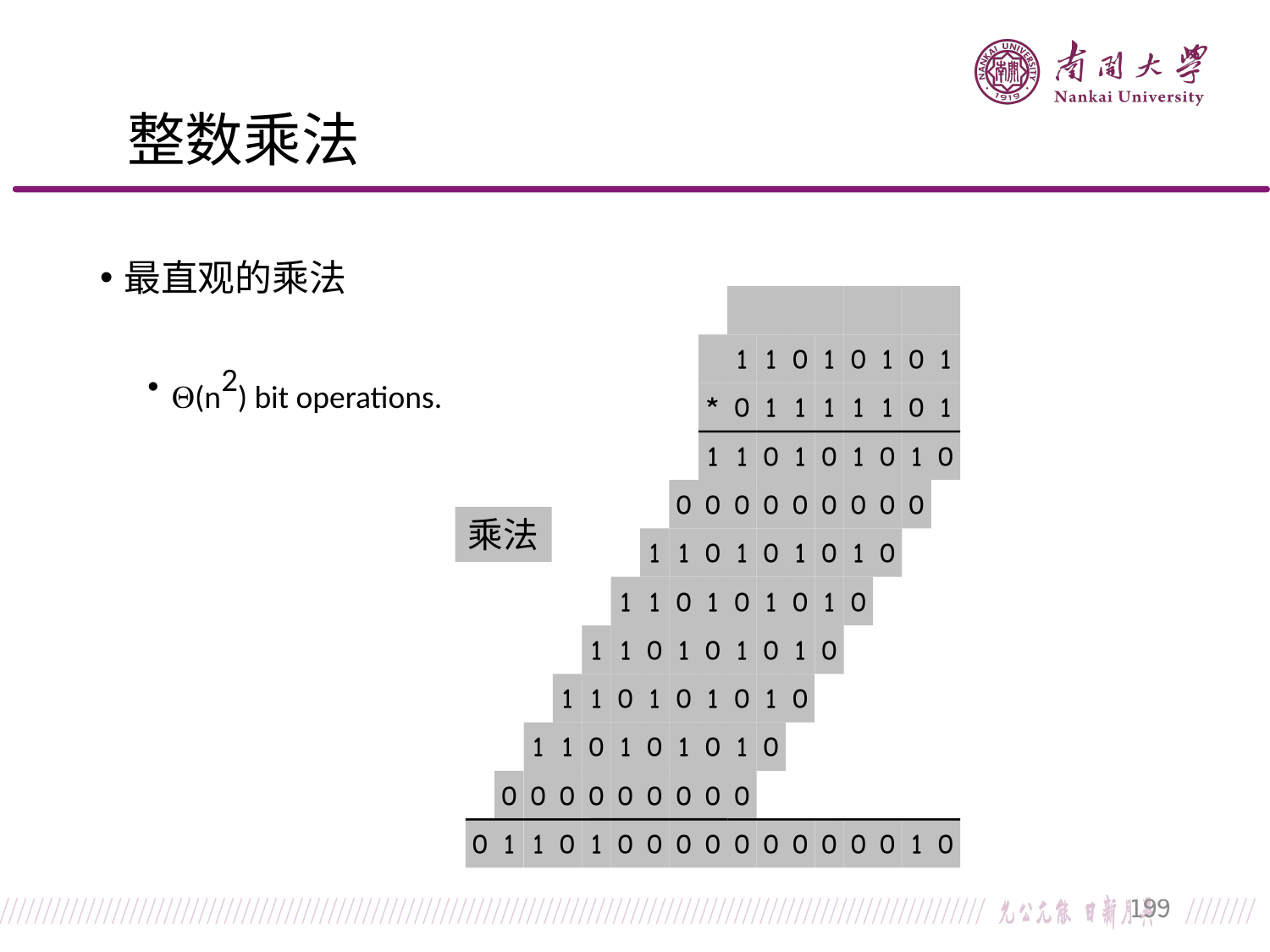

# 整数乘法
最直观的乘法

Θ(n2) bit operations.

1
1
0
1
0
1
0
1
*
0
1
1
1
1
1
0
1
1

1
0
1
0
1
0
1
0
0
0
0
0
0
0
0
0
0
1
1
0
1
0
1
0
1
0
1
1
0
1
0
1
0
1
0
1
1
0
1
0
1
0
1
0
1
1
0
1
0
1
0
1
0
1
1
0
1
0
1
0
1
0
0
0
0
0
0
0
0
0
0
0

1
1
0
1
0
0
0
0
0

0
0
0
0
0
1
0
乘法
199